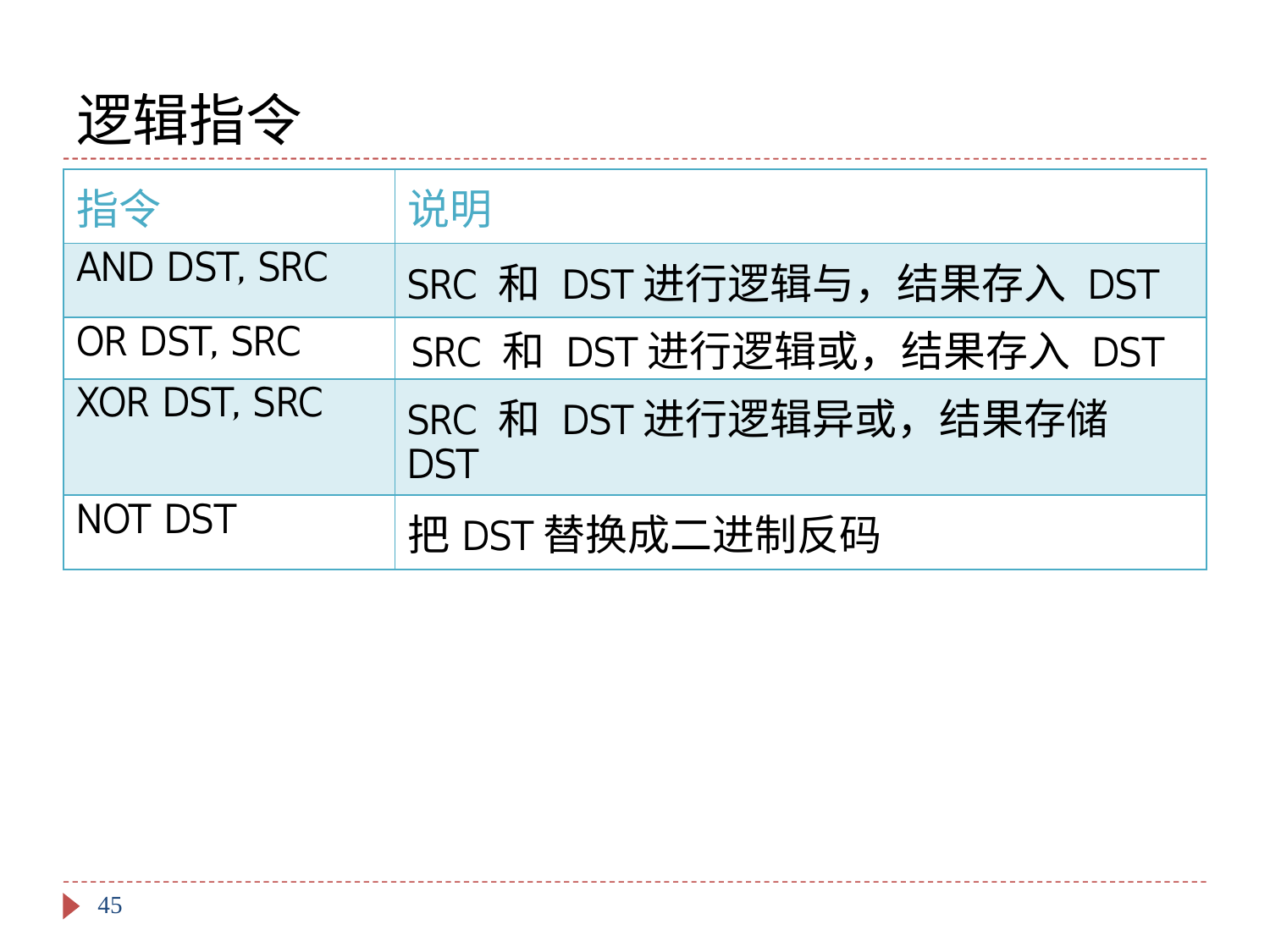

# 逻辑指令
| 指令 | 说明 |
| --- | --- |
| AND DST, SRC | SRC 和 DST进行逻辑与，结果存入 DST |
| OR DST, SRC | SRC 和 DST进行逻辑或，结果存入 DST |
| XOR DST, SRC | SRC 和 DST进行逻辑异或，结果存储 DST |
| NOT DST | 把DST替换成二进制反码 |
45